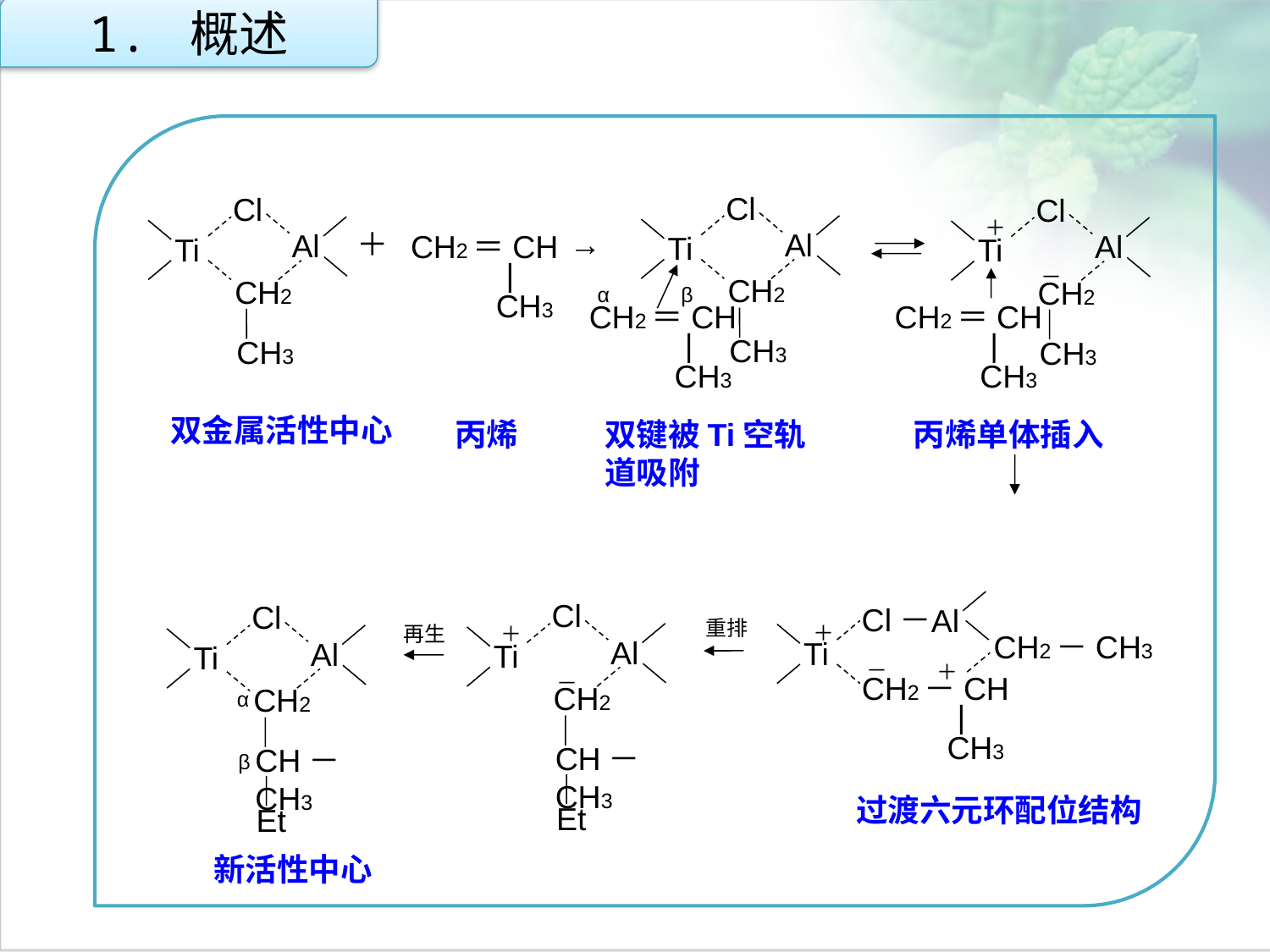

1. 概述

Cl

Al

Ti

CH2

CH3
Cl

Al

Ti

CH2

CH3
Cl
＋

＋
→
CH2＝CH
|
CH3
Al

Ti

－

CH2
α
β
CH2＝CH
|
CH3
CH2＝CH
|
CH3

CH3
双金属活性中心
丙烯
双键被Ti空轨道吸附
丙烯单体插入

点击添加文本
点击添加文本
点击添加文本
Cl
＋

Al

Ti
－

CH2

CH－CH3

Et
Cl
Cl－
Al

＋
CH2－CH3

Ti
－
＋

CH2－CH
|
CH3

重排
再生

Al

Ti

CH2

α

CH－CH3
β
过渡六元环配位结构

Et
新活性中心
点击添加文本